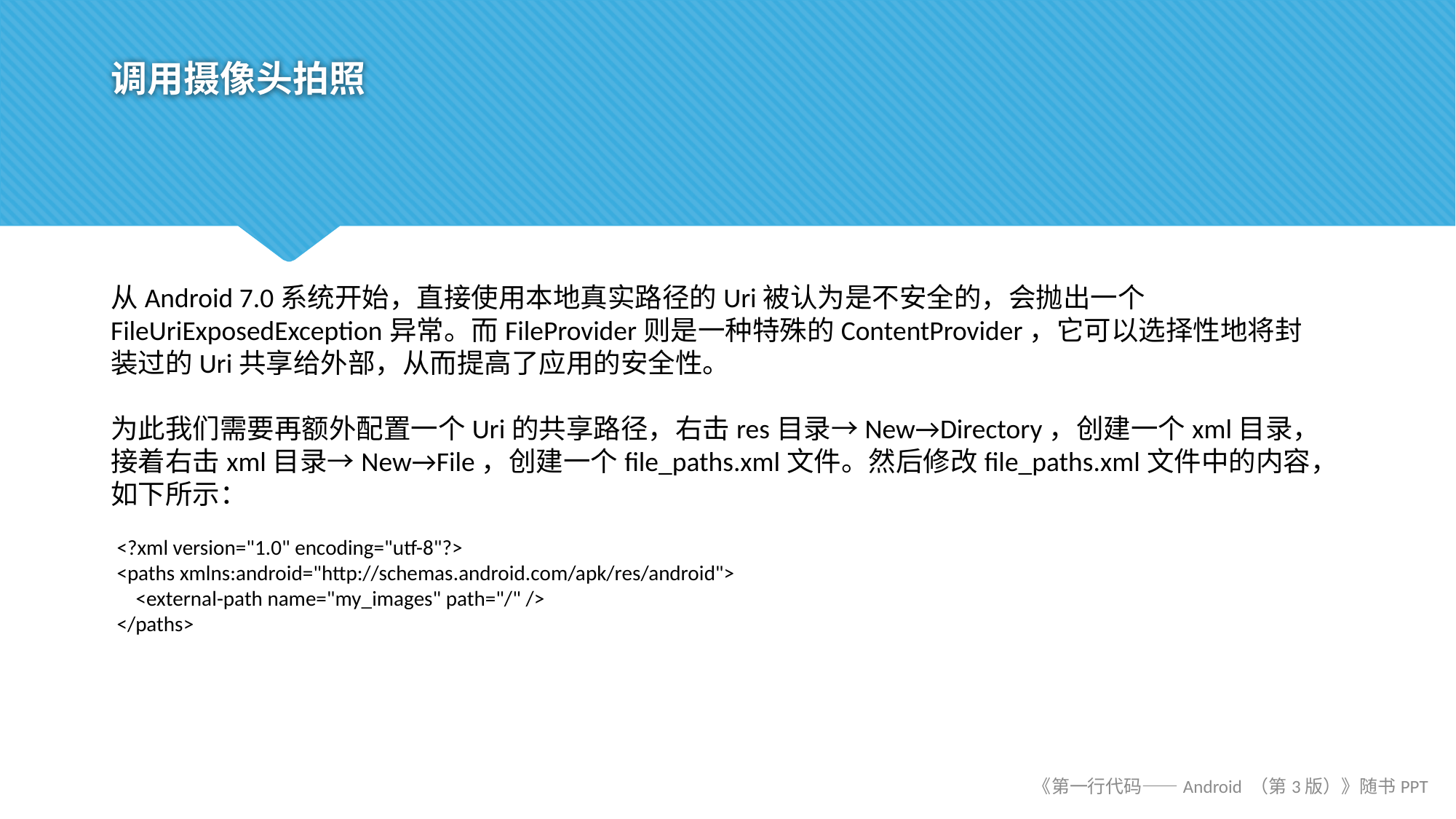

# 调用摄像头拍照
从Android 7.0系统开始，直接使用本地真实路径的Uri被认为是不安全的，会抛出一个FileUriExposedException异常。而FileProvider则是一种特殊的ContentProvider，它可以选择性地将封装过的Uri共享给外部，从而提高了应用的安全性。

为此我们需要再额外配置一个Uri的共享路径，右击res目录→New→Directory，创建一个xml目录，接着右击xml目录→New→File，创建一个file_paths.xml文件。然后修改file_paths.xml文件中的内容，如下所示：
<?xml version="1.0" encoding="utf-8"?>
<paths xmlns:android="http://schemas.android.com/apk/res/android">
    <external-path name="my_images" path="/" />
</paths>